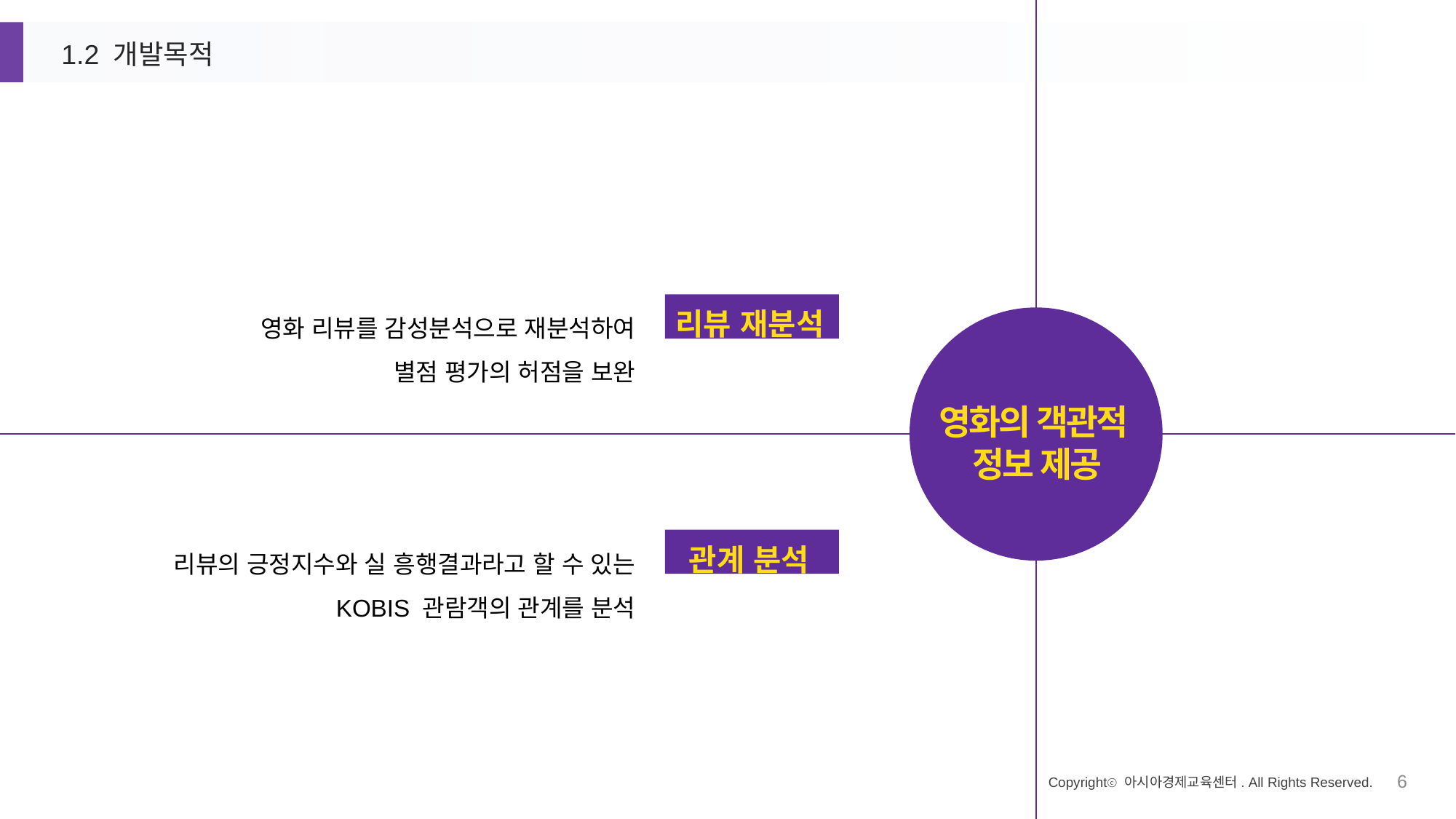

1.2 개발목적
리뷰 재분석
영화 리뷰를 감성분석으로 재분석하여
별점 평가의 허점을 보완

영화의 객관적
정보 제공
관계 분석
리뷰의 긍정지수와 실 흥행결과라고 할 수 있는
KOBIS 관람객의 관계를 분석

Copyrightⓒ 아시아경제교육센터. All Rights Reserved.